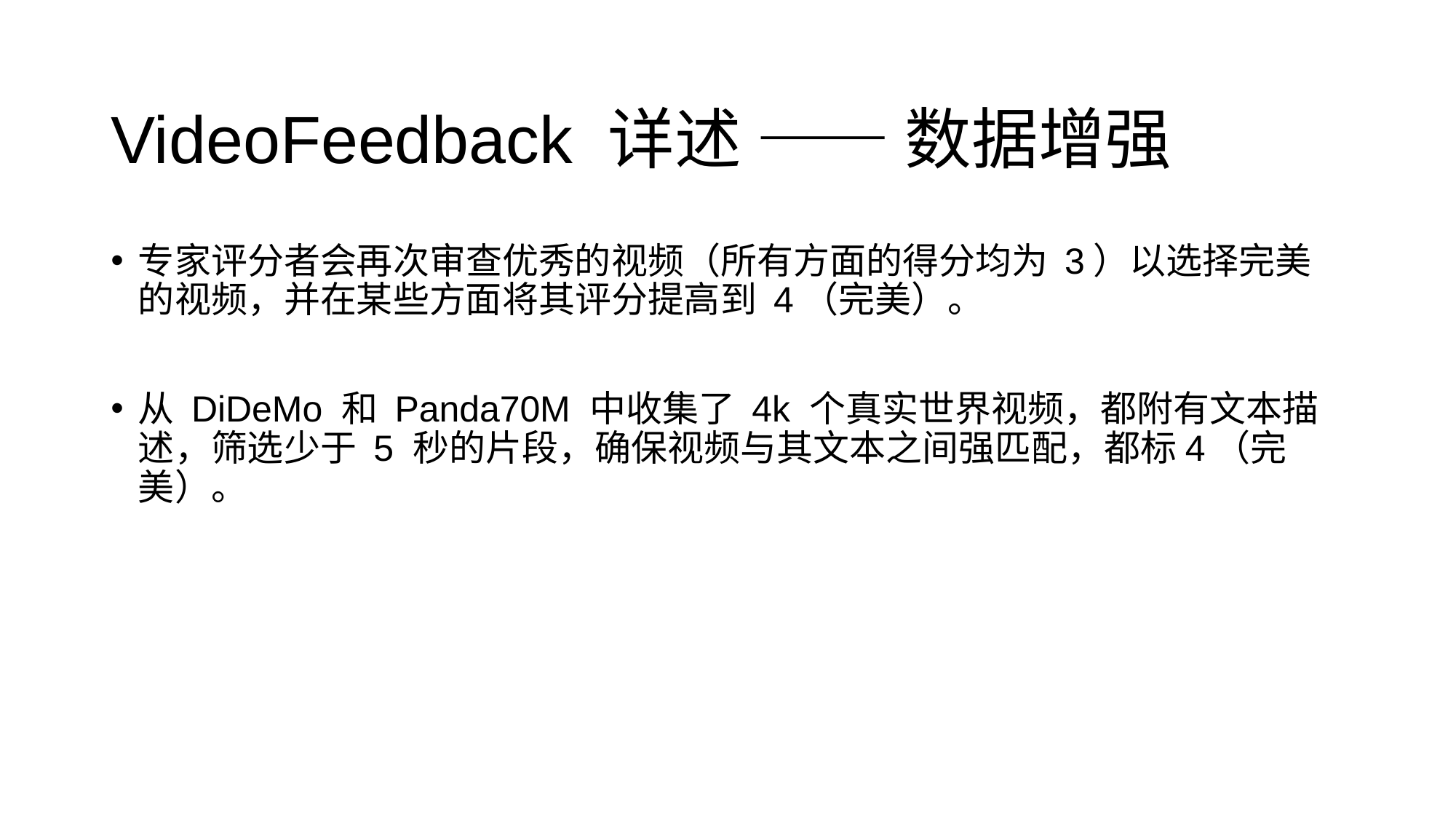

# VideoFeedback 详述 —— 数据增强
专家评分者会再次审查优秀的视频（所有方面的得分均为 3）以选择完美的视频，并在某些方面将其评分提高到 4（完美）。

从 DiDeMo 和 Panda70M 中收集了 4k 个真实世界视频，都附有文本描述，筛选少于 5 秒的片段，确保视频与其文本之间强匹配，都标4（完美）。